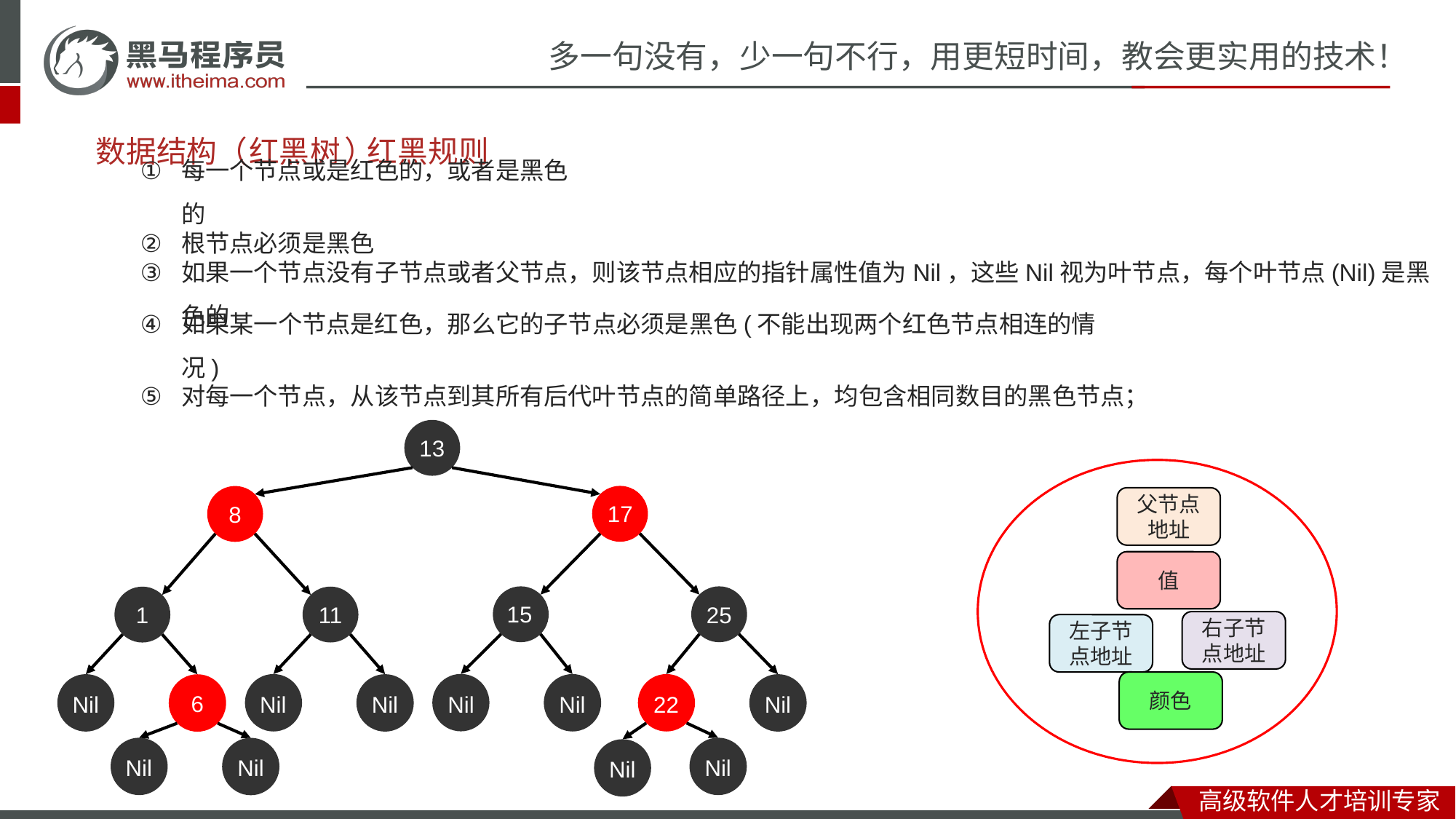

# 数据结构（
红黑
树
）
红黑规则
每一个节点或是红色的，或者是黑色的
根节点必须是黑色
如果一个节点没有子节点或者父节点，则该节点相应的指针属性值为Nil，这些Nil视为叶节点，每个叶节点(Nil)是黑色的
如果某一个节点是红色，那么它的子节点必须是黑色(不能出现两个红色节点相连的情况)
对每一个节点，从该节点到其所有后代叶节点的简单路径上，均包含相同数目的黑色节点；

13

17
8
父节点地址
值

15

25

11
1
右子节点地址
左子节点地址
颜色

Nil

Nil

22

Nil

Nil

Nil

Nil
6

Nil

Nil

Nil

Nil